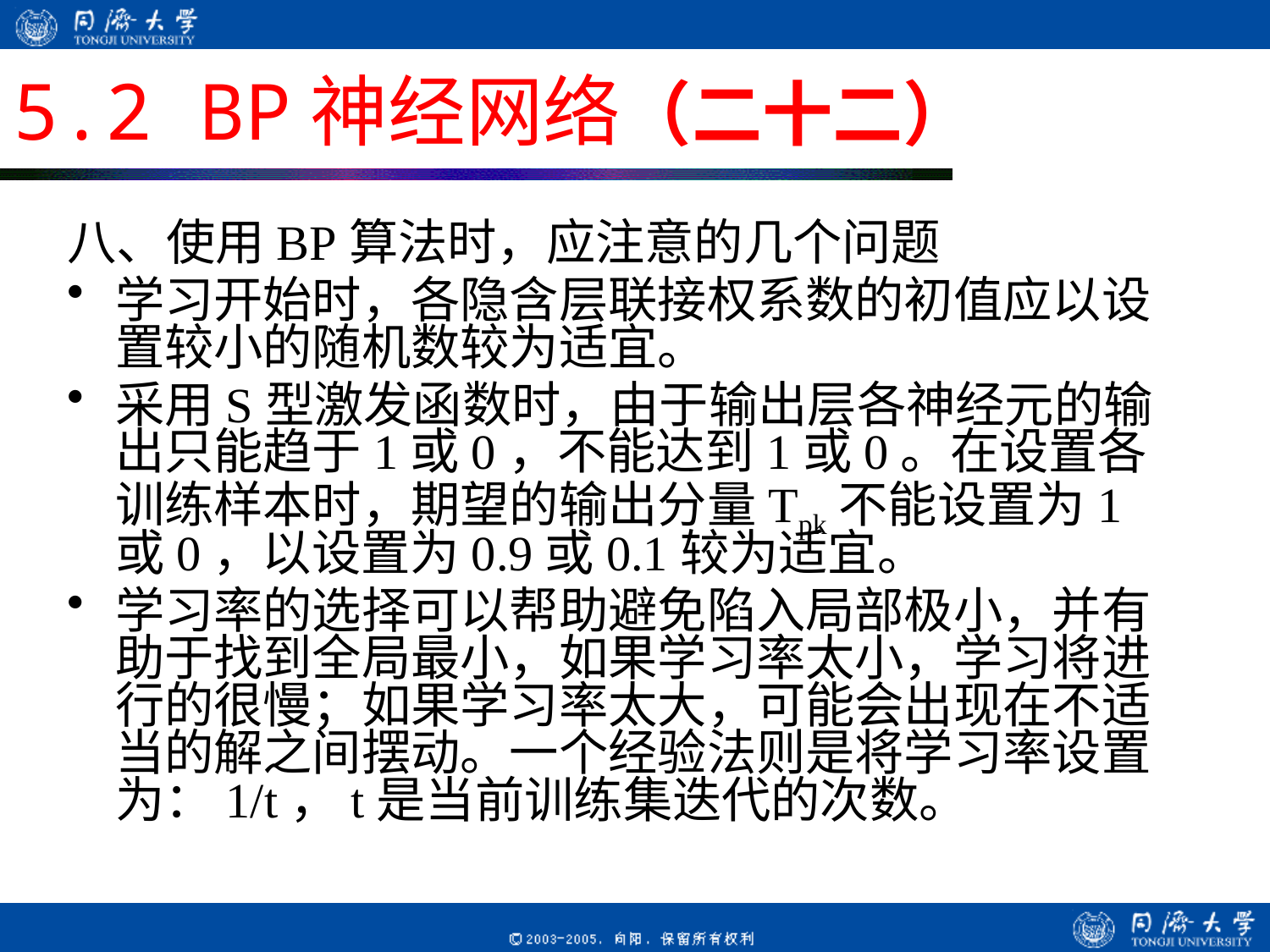

# 5.2 BP神经网络（二十二）
八、使用BP算法时，应注意的几个问题
学习开始时，各隐含层联接权系数的初值应以设置较小的随机数较为适宜。
采用S型激发函数时，由于输出层各神经元的输出只能趋于1或0，不能达到1或0。在设置各训练样本时，期望的输出分量Tpk不能设置为1或0，以设置为0.9或0.1较为适宜。
学习率的选择可以帮助避免陷入局部极小，并有助于找到全局最小，如果学习率太小，学习将进行的很慢；如果学习率太大，可能会出现在不适当的解之间摆动。一个经验法则是将学习率设置为：1/t，t是当前训练集迭代的次数。